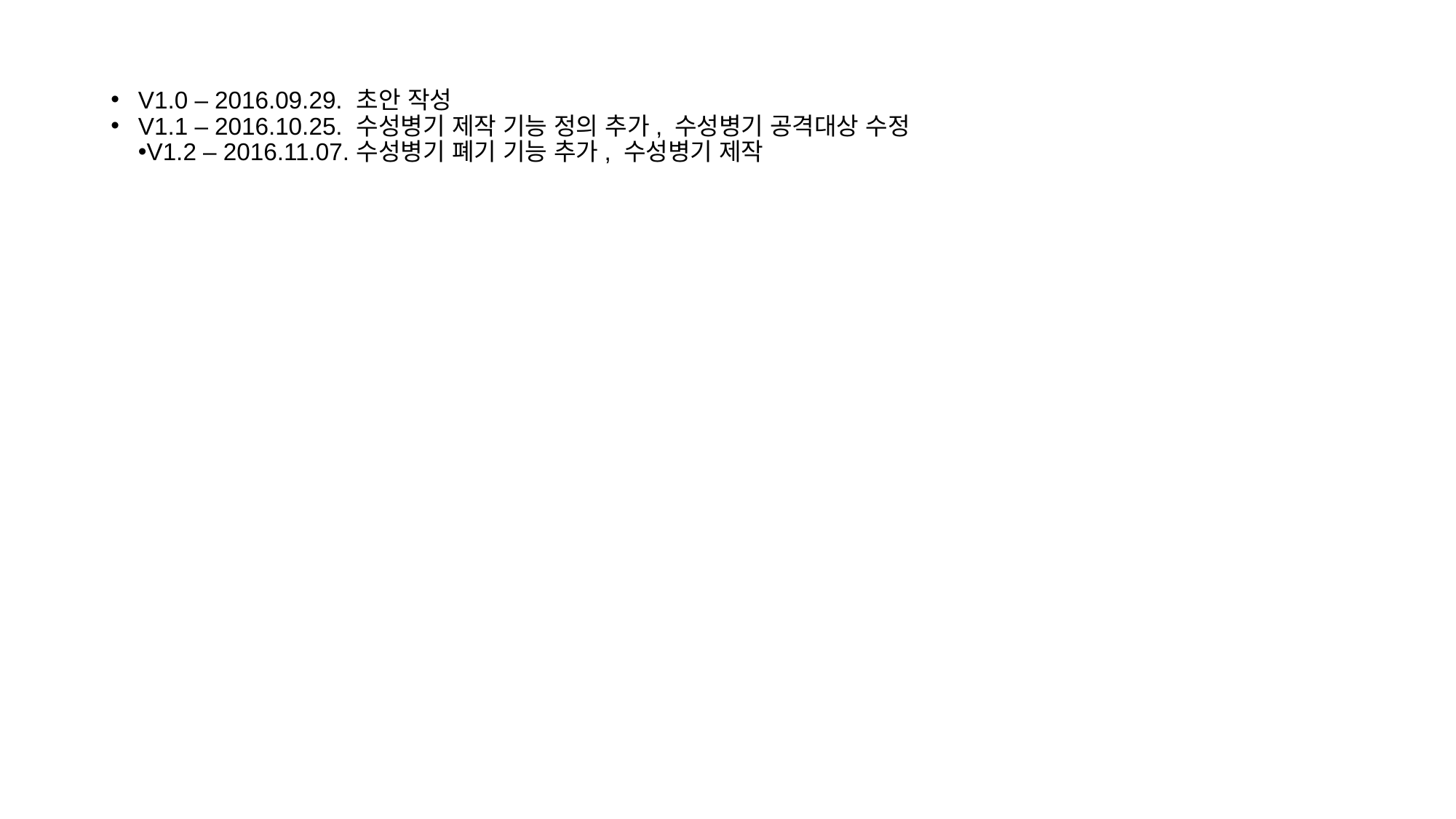

V1.0 – 2016.09.29. 	초안 작성
V1.1 – 2016.10.25. 	수성병기 제작 기능 정의 추가, 수성병기 공격대상 수정
V1.2 – 2016.11.07.	수성병기 폐기 기능 추가, 수성병기 제작